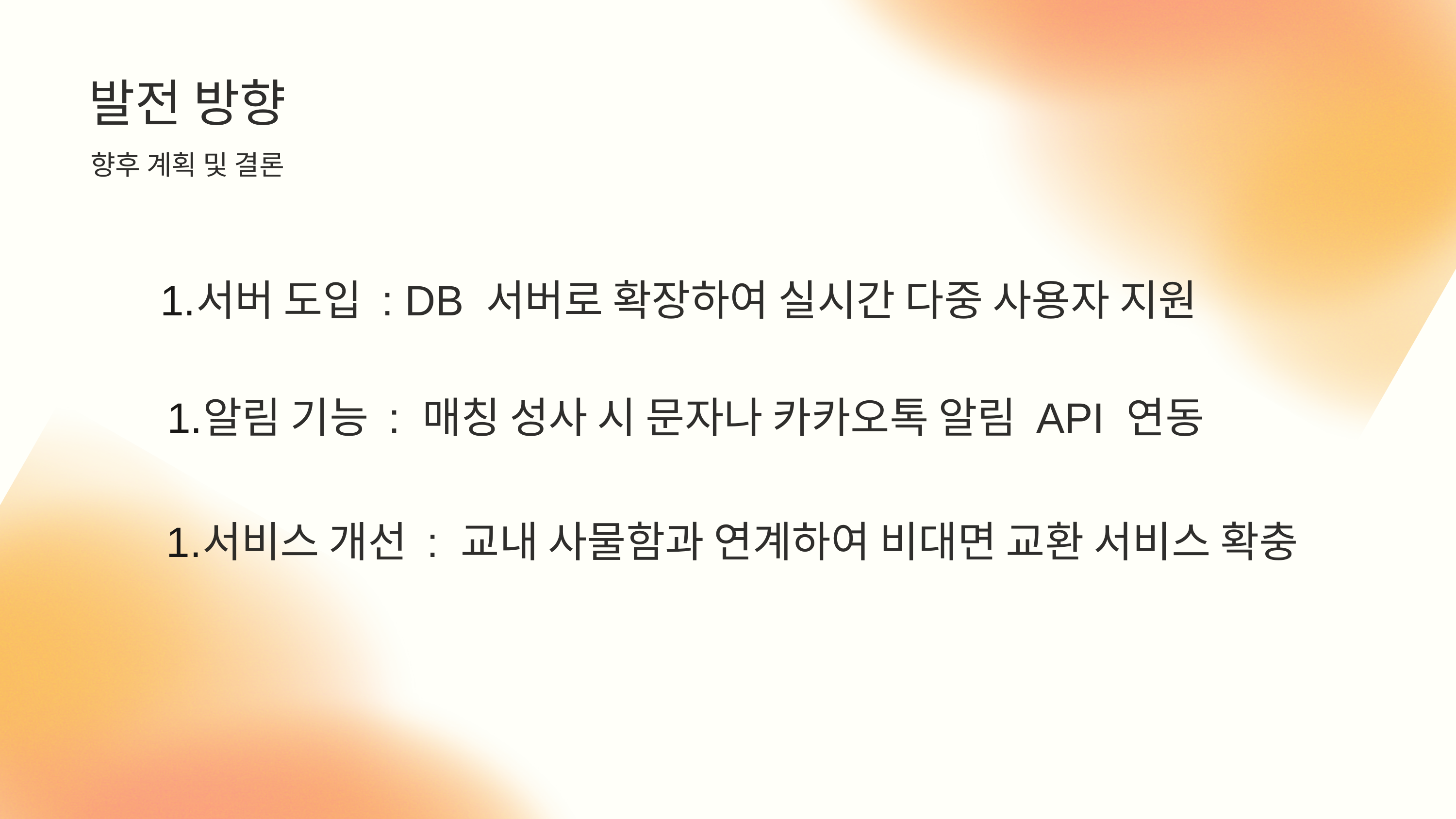

발전 방향
향후 계획 및 결론
서버 도입 : DB 서버로 확장하여 실시간 다중 사용자 지원
알림 기능 : 매칭 성사 시 문자나 카카오톡 알림 API 연동

서비스 개선 : 교내 사물함과 연계하여 비대면 교환 서비스 확충